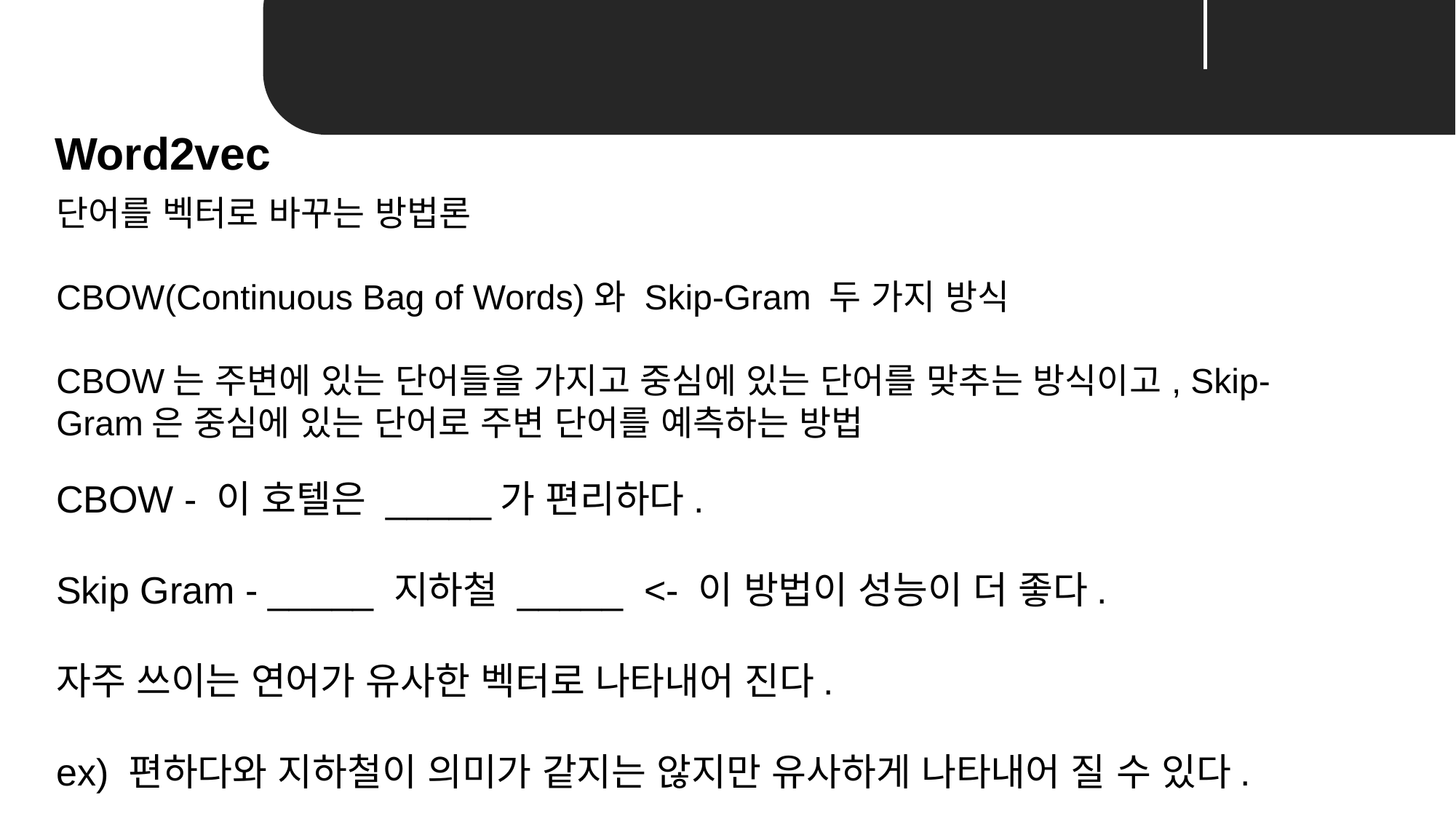

Unit  02 ㅣPreprocess & Transform the data
Word2vec
단어를 벡터로 바꾸는 방법론

CBOW(Continuous Bag of Words)와 Skip-Gram 두 가지 방식

CBOW는 주변에 있는 단어들을 가지고 중심에 있는 단어를 맞추는 방식이고, Skip-Gram은 중심에 있는 단어로 주변 단어를 예측하는 방법

CBOW - 이 호텔은 _____가 편리하다.

Skip Gram - _____ 지하철 _____  <- 이 방법이 성능이 더 좋다.

자주 쓰이는 연어가 유사한 벡터로 나타내어 진다.

ex) 편하다와 지하철이 의미가 같지는 않지만 유사하게 나타내어 질 수 있다.